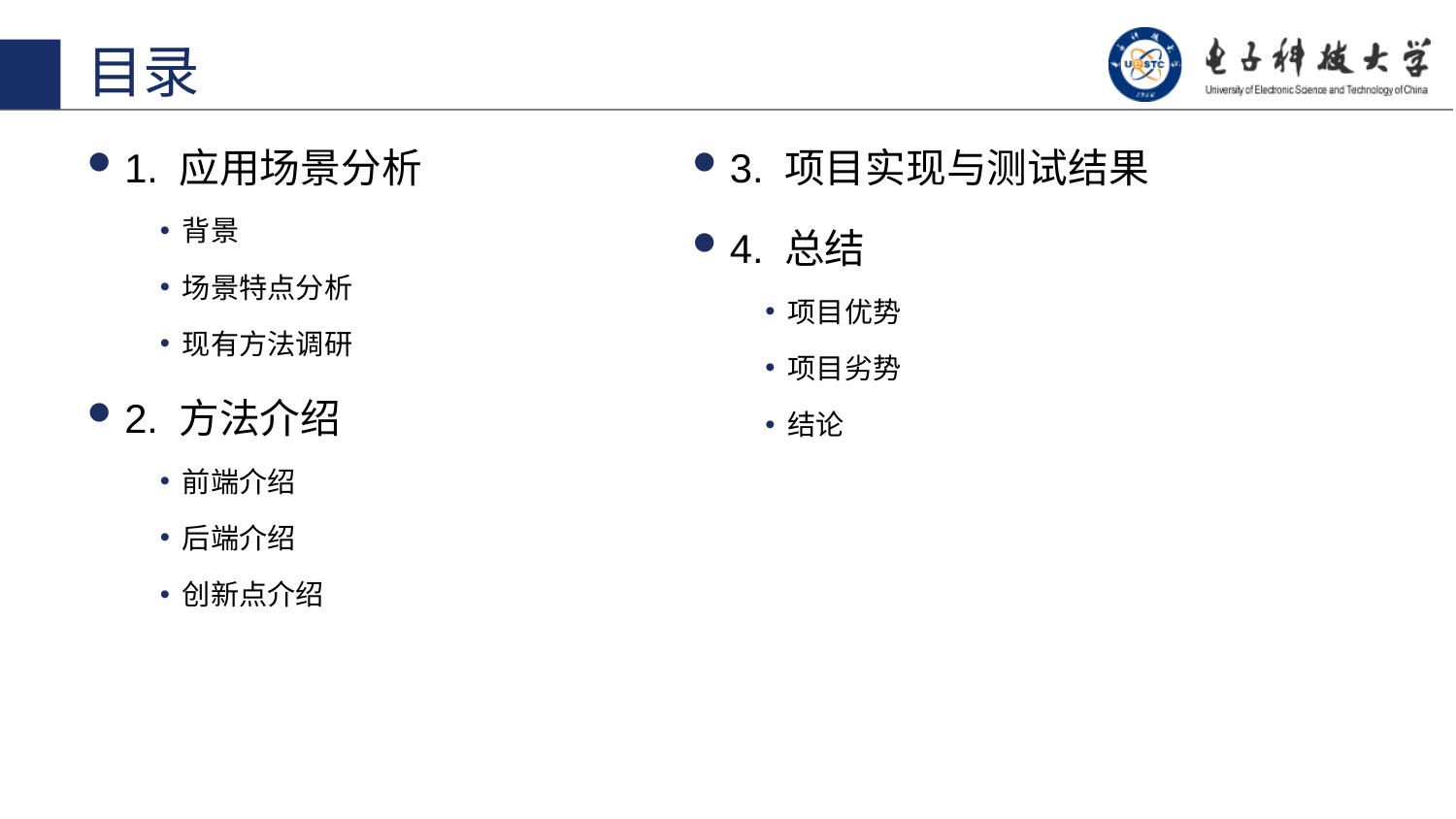

目录
1. 应用场景分析
背景
场景特点分析
现有方法调研
2. 方法介绍
前端介绍
后端介绍
创新点介绍

3. 项目实现与测试结果
4. 总结
项目优势
项目劣势
结论

2